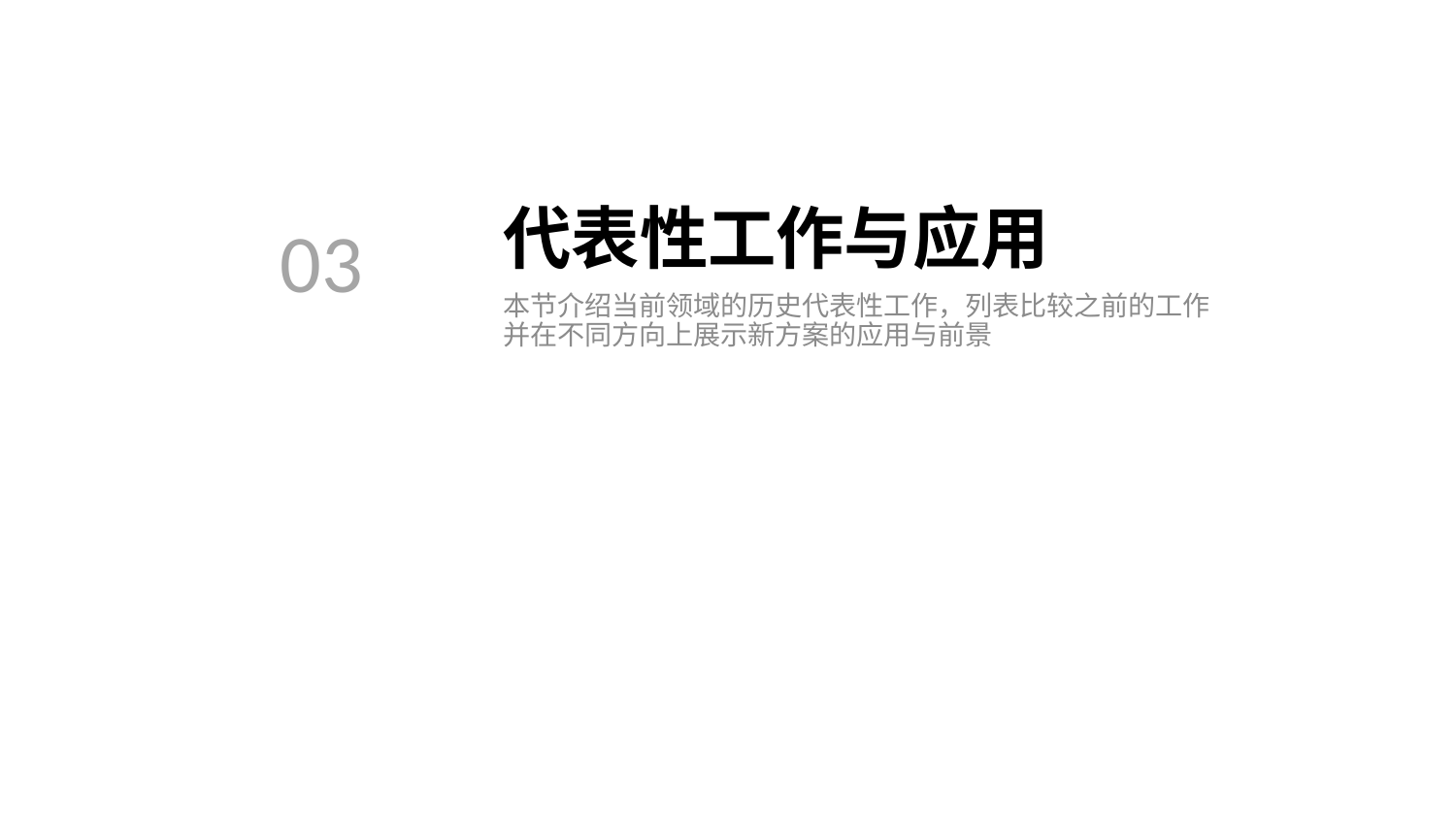

# 代表性工作与应用
03
本节介绍当前领域的历史代表性工作，列表比较之前的工作并在不同方向上展示新方案的应用与前景
32